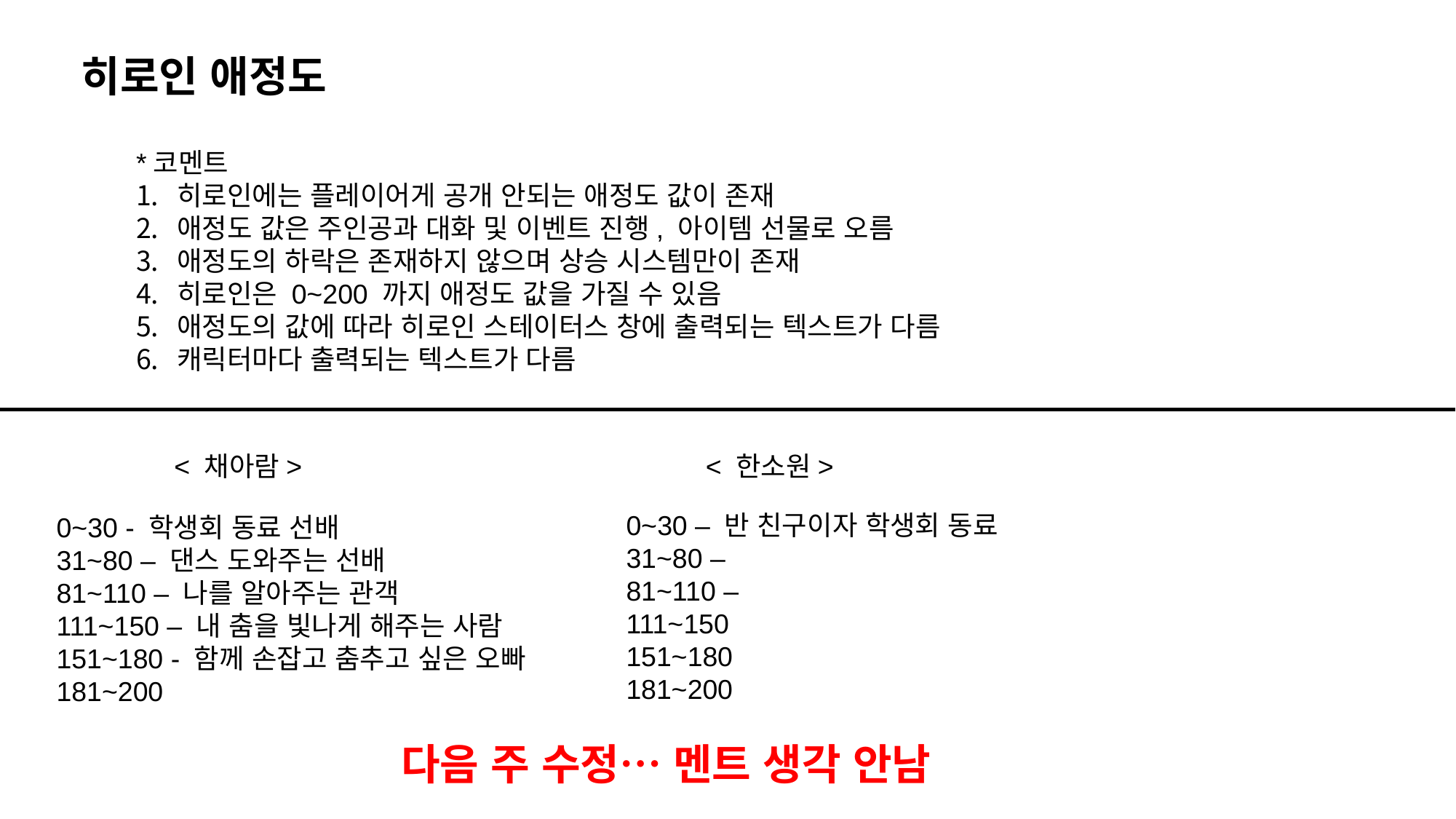

히로인 애정도
*코멘트
히로인에는 플레이어게 공개 안되는 애정도 값이 존재
애정도 값은 주인공과 대화 및 이벤트 진행, 아이템 선물로 오름
애정도의 하락은 존재하지 않으며 상승 시스템만이 존재
히로인은 0~200 까지 애정도 값을 가질 수 있음
애정도의 값에 따라 히로인 스테이터스 창에 출력되는 텍스트가 다름
캐릭터마다 출력되는 텍스트가 다름
< 채아람>
< 한소원>
0~30 – 반 친구이자 학생회 동료
31~80 –
81~110 –
111~150
151~180
181~200
0~30 - 학생회 동료 선배
31~80 – 댄스 도와주는 선배
81~110 – 나를 알아주는 관객
111~150 – 내 춤을 빛나게 해주는 사람
151~180 - 함께 손잡고 춤추고 싶은 오빠
181~200
다음 주 수정… 멘트 생각 안남